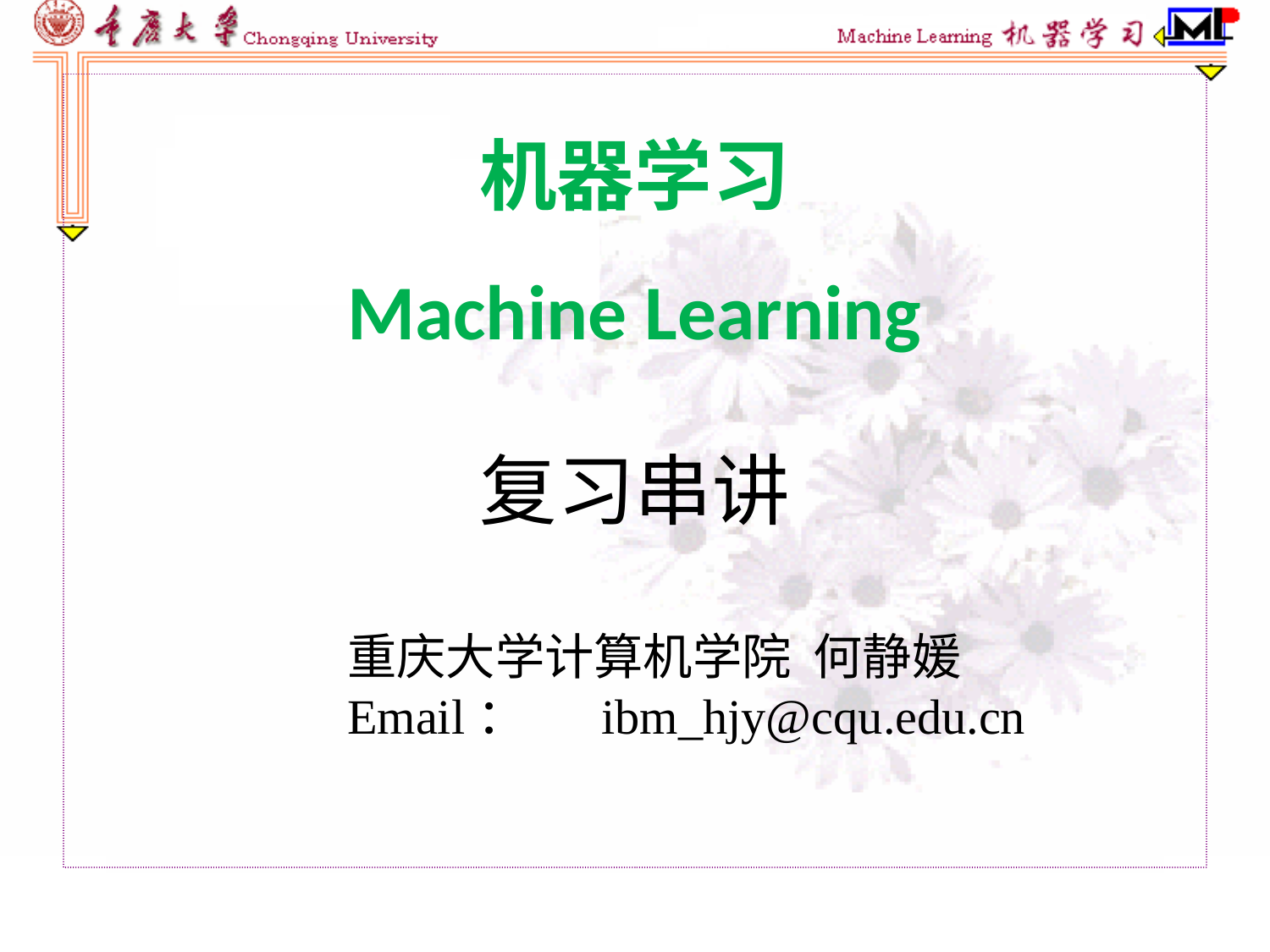

# 机器学习 Machine Learning
复习串讲
重庆大学计算机学院  何静媛
Email：	ibm_hjy@cqu.edu.cn
1